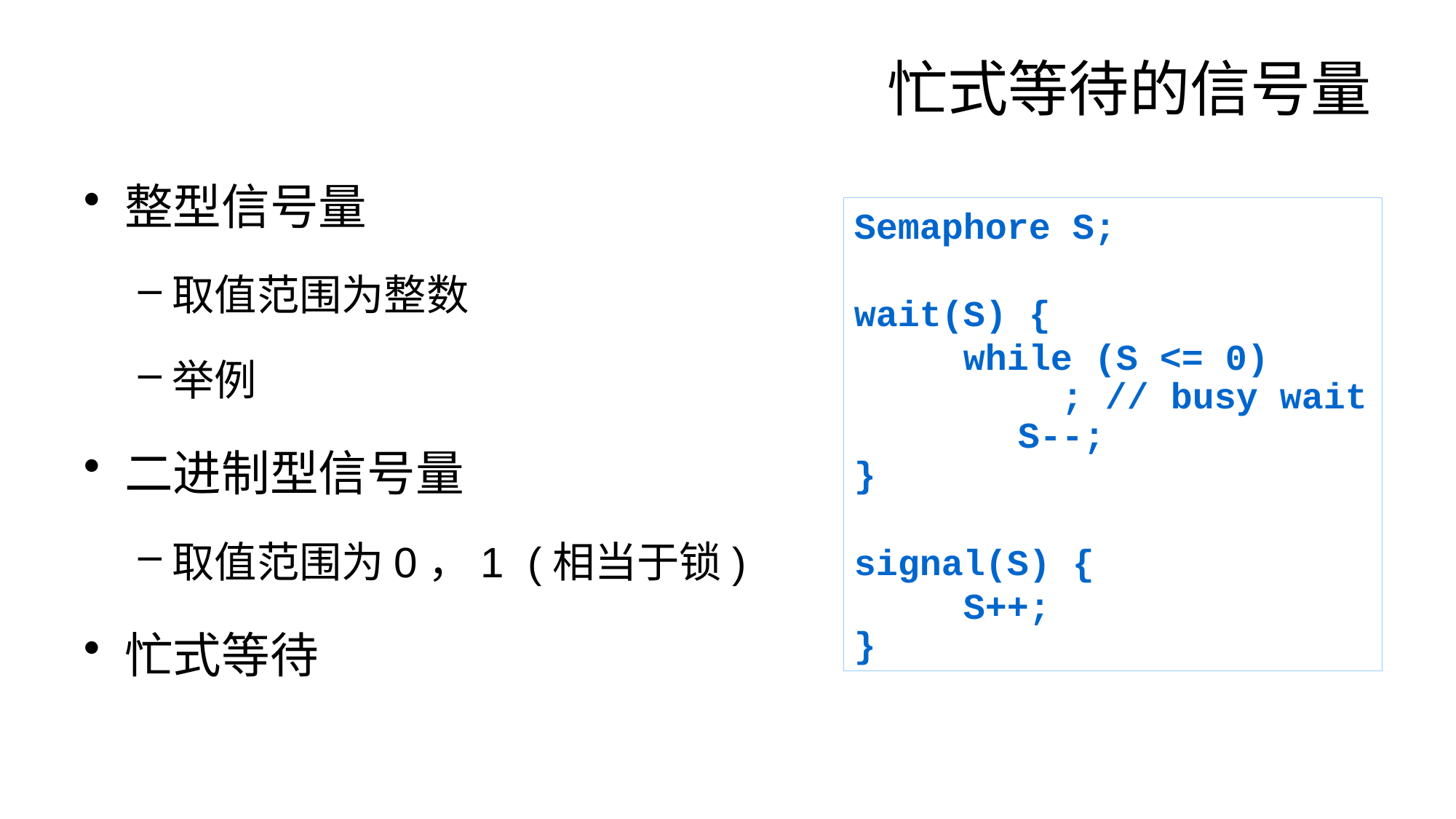

# 忙式等待的信号量
整型信号量
取值范围为整数
举例
二进制型信号量
取值范围为0，1  (相当于锁)
忙式等待
Semaphore S;

wait(S) {
	while (S <= 0)
       ; // busy wait
	S--;
}

signal(S) {
	S++;
}